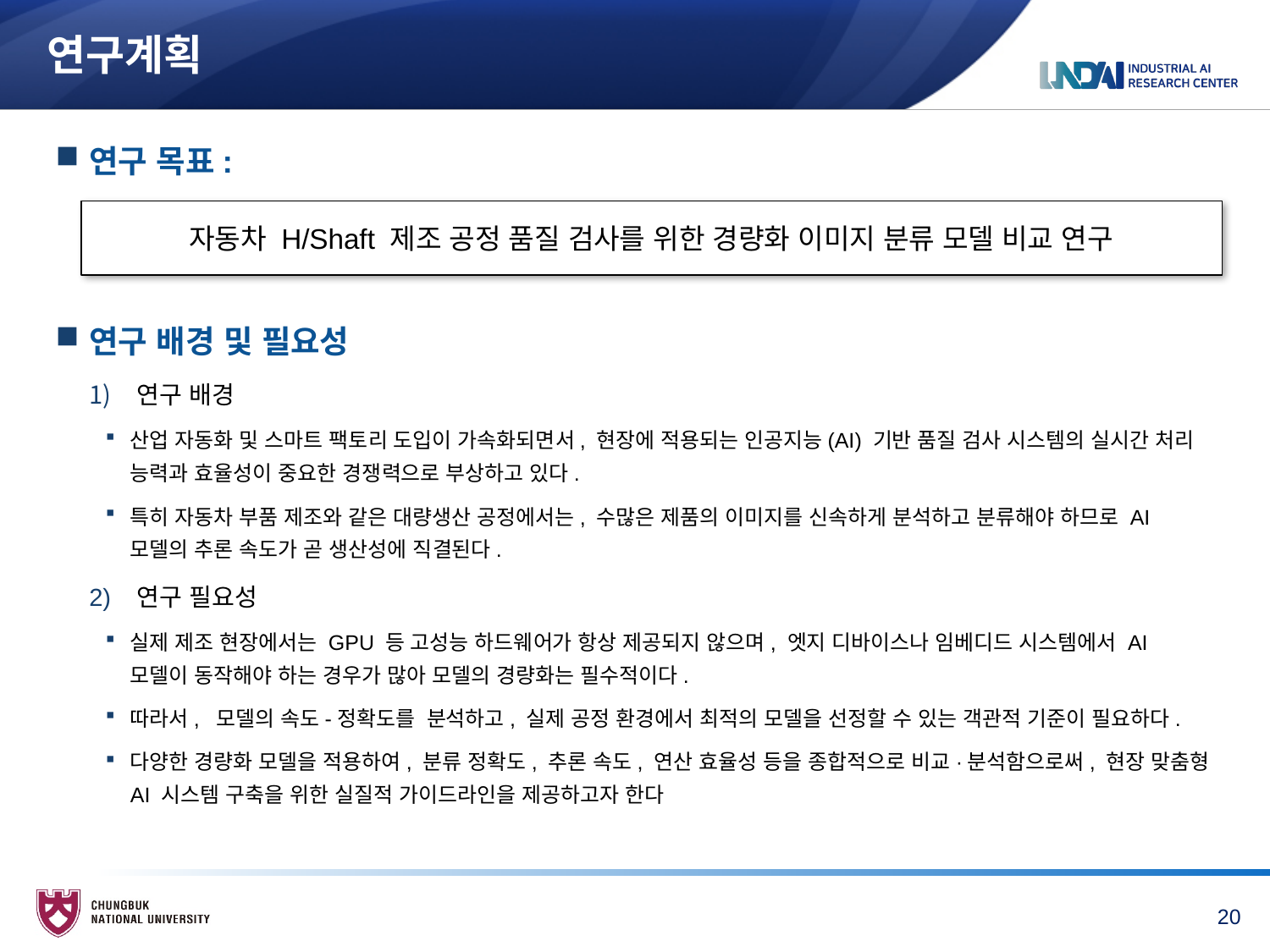

# 연구계획
연구 목표:

연구 배경 및 필요성
연구 배경
산업 자동화 및 스마트 팩토리 도입이 가속화되면서, 현장에 적용되는 인공지능(AI) 기반 품질 검사 시스템의 실시간 처리 능력과 효율성이 중요한 경쟁력으로 부상하고 있다.
특히 자동차 부품 제조와 같은 대량생산 공정에서는, 수많은 제품의 이미지를 신속하게 분석하고 분류해야 하므로 AI 모델의 추론 속도가 곧 생산성에 직결된다.
연구 필요성
실제 제조 현장에서는 GPU 등 고성능 하드웨어가 항상 제공되지 않으며, 엣지 디바이스나 임베디드 시스템에서 AI 모델이 동작해야 하는 경우가 많아 모델의 경량화는 필수적이다.
따라서,  모델의 속도-정확도를  분석하고, 실제 공정 환경에서 최적의 모델을 선정할 수 있는 객관적 기준이 필요하다.
다양한 경량화 모델을 적용하여, 분류 정확도, 추론 속도, 연산 효율성 등을 종합적으로 비교·분석함으로써, 현장 맞춤형 AI 시스템 구축을 위한 실질적 가이드라인을 제공하고자 한다
자동차 H/Shaft 제조 공정 품질 검사를 위한 경량화 이미지 분류 모델 비교 연구